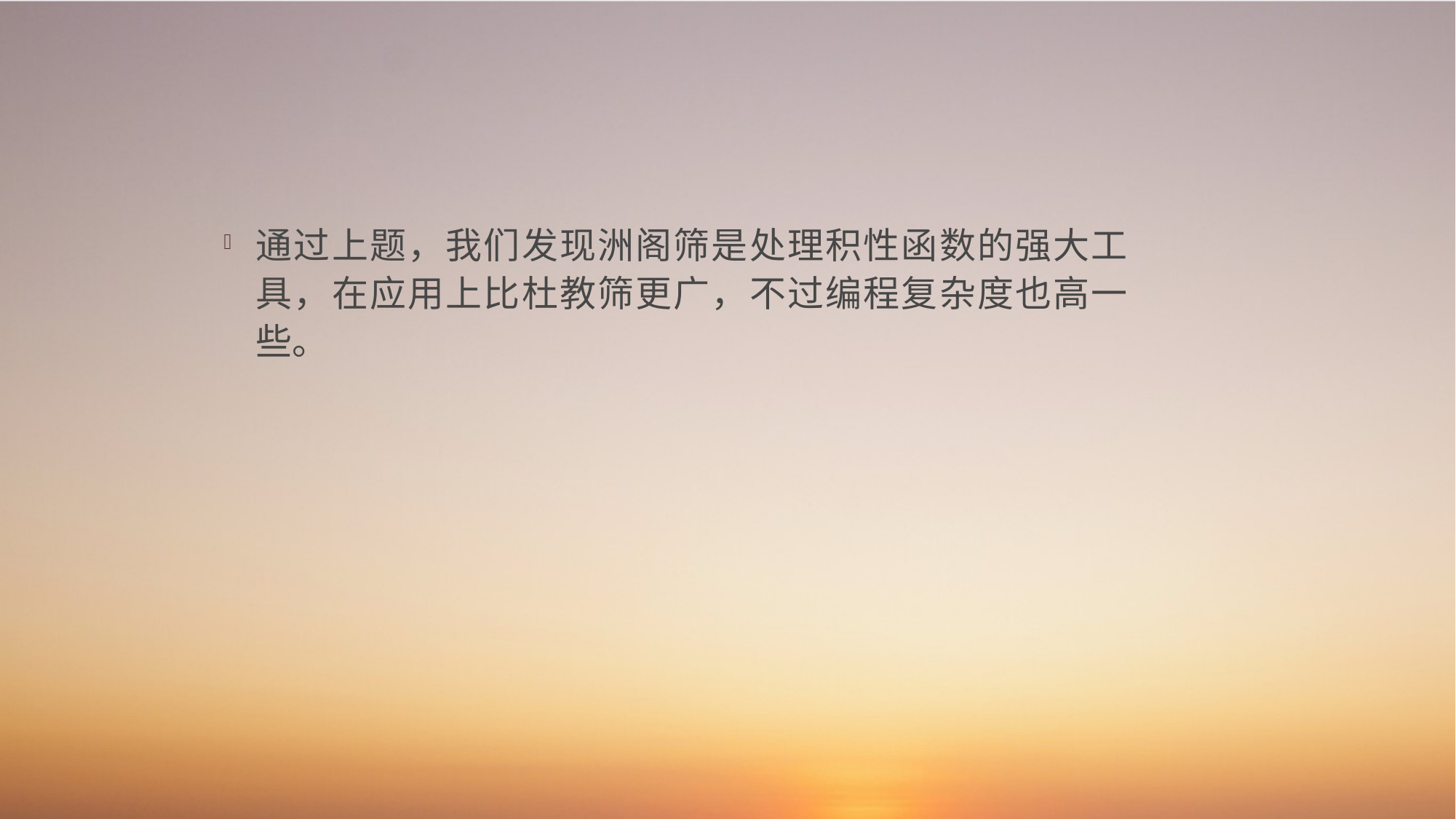

通过上题，我们发现洲阁筛是处理积性函数的强大工具，在应用上比杜教筛更广，不过编程复杂度也高一些。